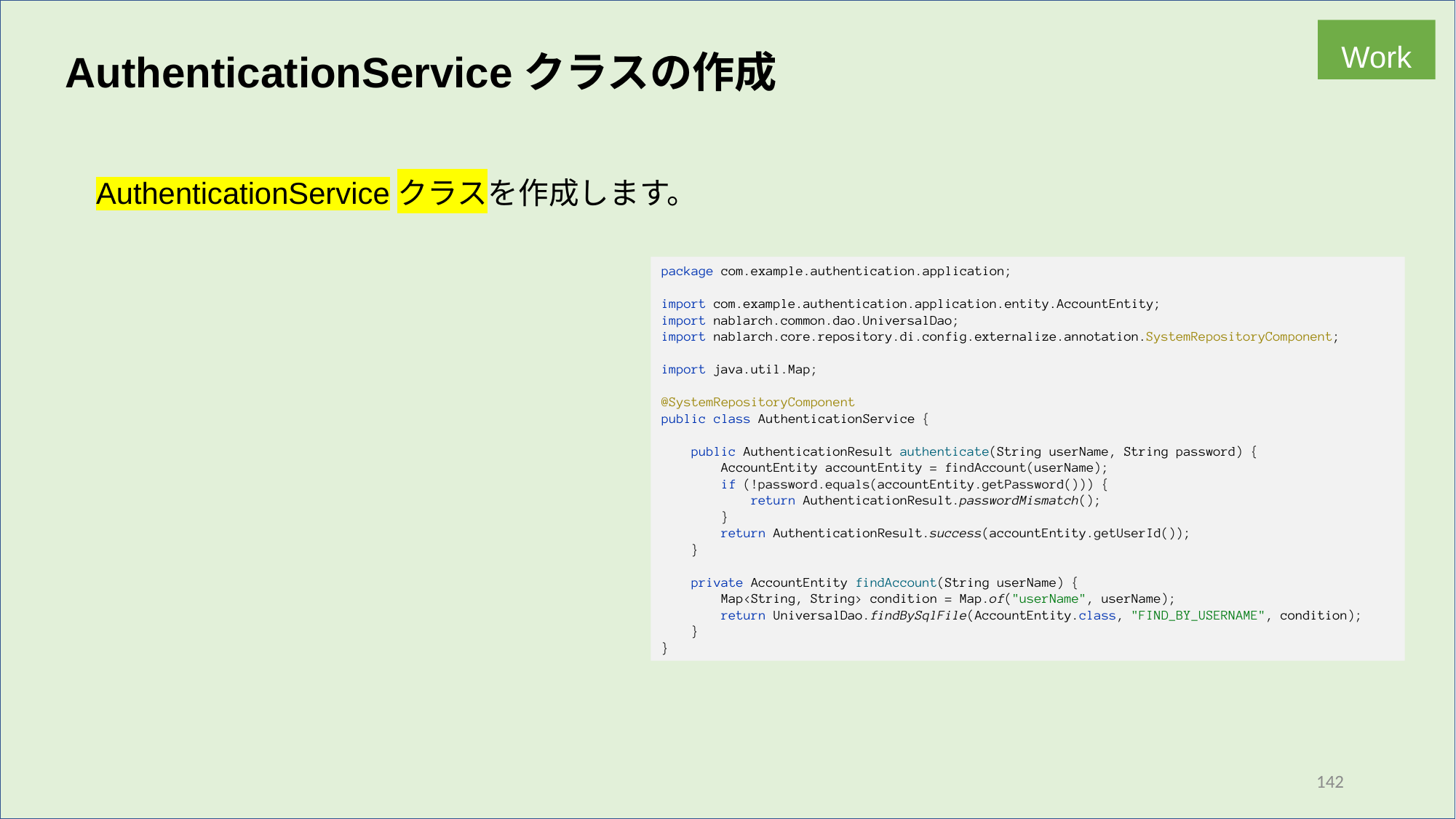

Work
AuthenticationServiceクラスの作成
AuthenticationServiceクラスを作成します。
package com.example.authentication.application;
import com.example.authentication.application.entity.AccountEntity;
import nablarch.common.dao.UniversalDao;
import nablarch.core.repository.di.config.externalize.annotation.SystemRepositoryComponent;
import java.util.Map;
@SystemRepositoryComponent
public class AuthenticationService {
    public AuthenticationResult authenticate(String userName, String password) {
        AccountEntity accountEntity = findAccount(userName);
        if (!password.equals(accountEntity.getPassword())) {
            return AuthenticationResult.passwordMismatch();
        }
        return AuthenticationResult.success(accountEntity.getUserId());
    }
    private AccountEntity findAccount(String userName) {
        Map<String, String> condition = Map.of("userName", userName);
        return UniversalDao.findBySqlFile(AccountEntity.class, "FIND_BY_USERNAME", condition);
    }
}
142